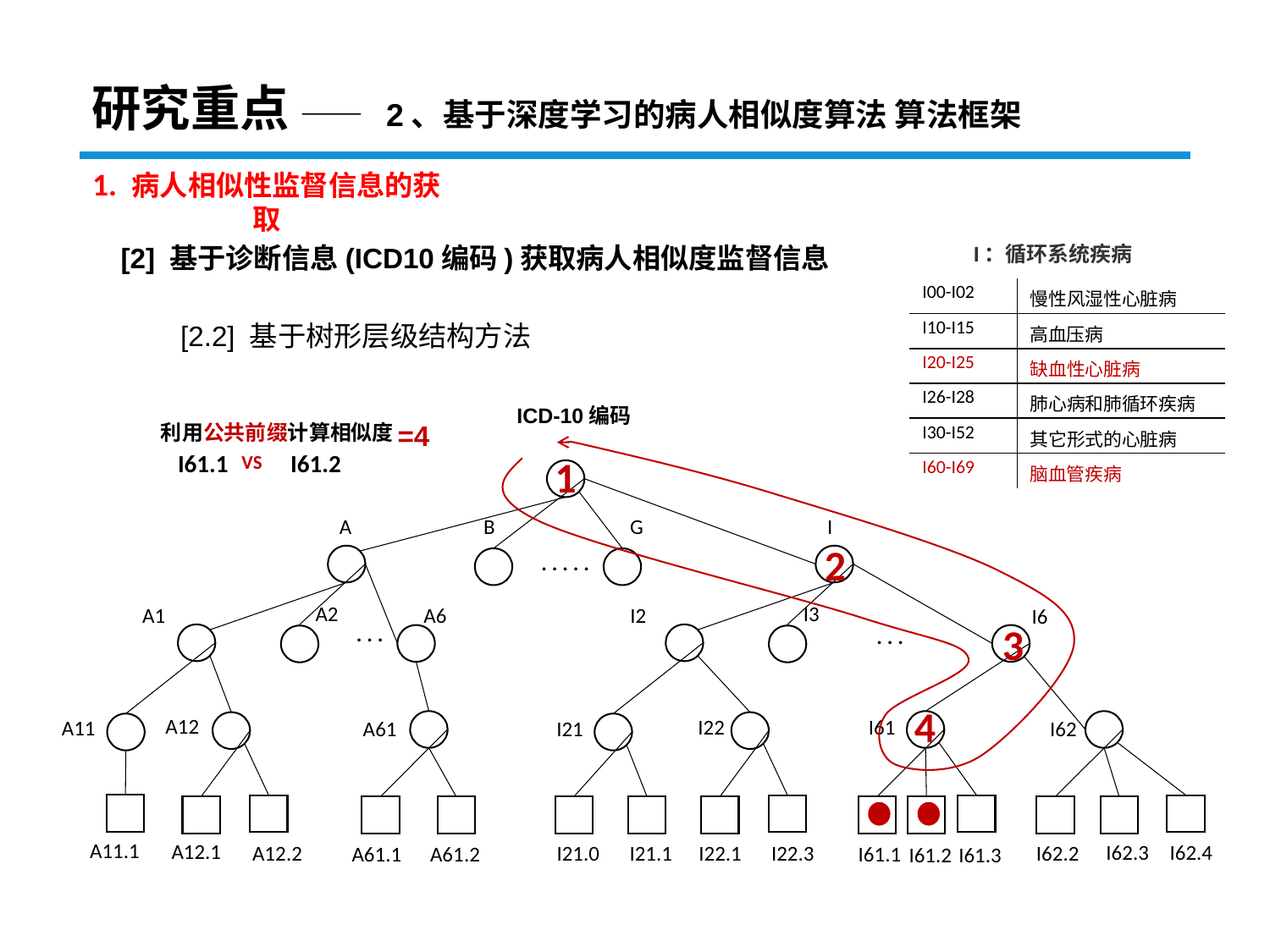

# 研究重点 ——  2、基于深度学习的病人相似度算法 算法框架
1. 病人相似性监督信息的获取
[2] 基于诊断信息(ICD10编码)获取病人相似度监督信息
I：循环系统疾病
| I00-I02 | 慢性风湿性心脏病 |
| --- | --- |
| I10-I15 | 高血压病 |
| I20-I25 | 缺血性心脏病 |
| I26-I28 | 肺心病和肺循环疾病 |
| I30-I52 | 其它形式的心脏病 |
| I60-I69 | 脑血管疾病 |
[2.2] 基于树形层级结构方法
ICD-10编码

A
B
G
I
. . . . .

A2
I3
A6
A1
I2
I6
. . .
. . .

A12
I22
I61
A11
A61
I21
I62

A11.1
A12.1
I62.3
I62.4
A12.2
I22.1
I22.3
I62.2
I21.0
I21.1
A61.1
I61.1
A61.2
I61.2
I61.3
=4
利用公共前缀计算相似度
I61.2
I61.1
VS

1
2
3
4